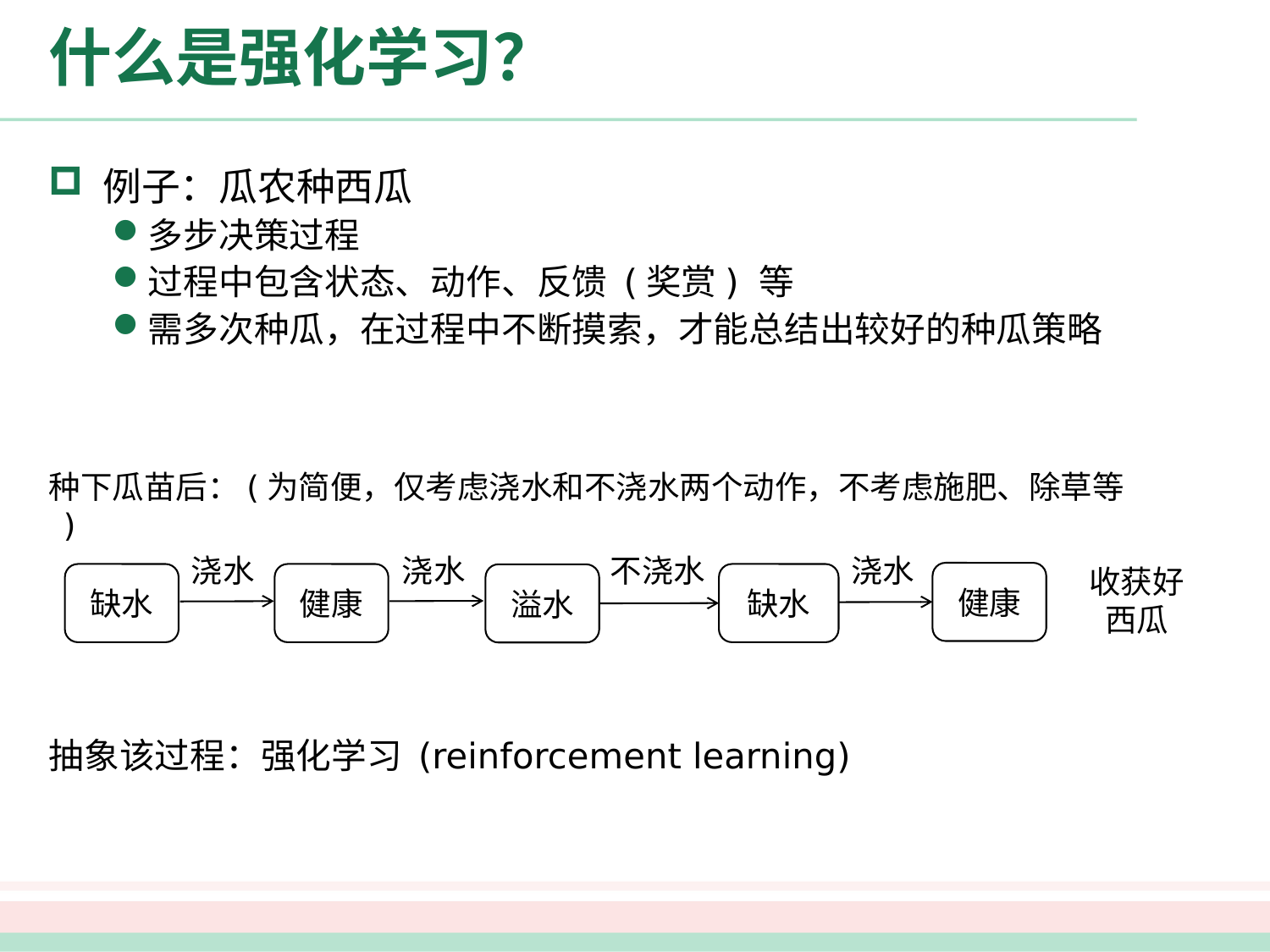

# 什么是强化学习？
 例子：瓜农种西瓜
多步决策过程
过程中包含状态、动作、反馈 (奖赏) 等
需多次种瓜，在过程中不断摸索，才能总结出较好的种瓜策略

种下瓜苗后：(为简便，仅考虑浇水和不浇水两个动作，不考虑施肥、除草等 )
浇水
浇水
不浇水
浇水
收获好西瓜
健康
缺水
健康
缺水
溢水
抽象该过程：强化学习 (reinforcement learning)